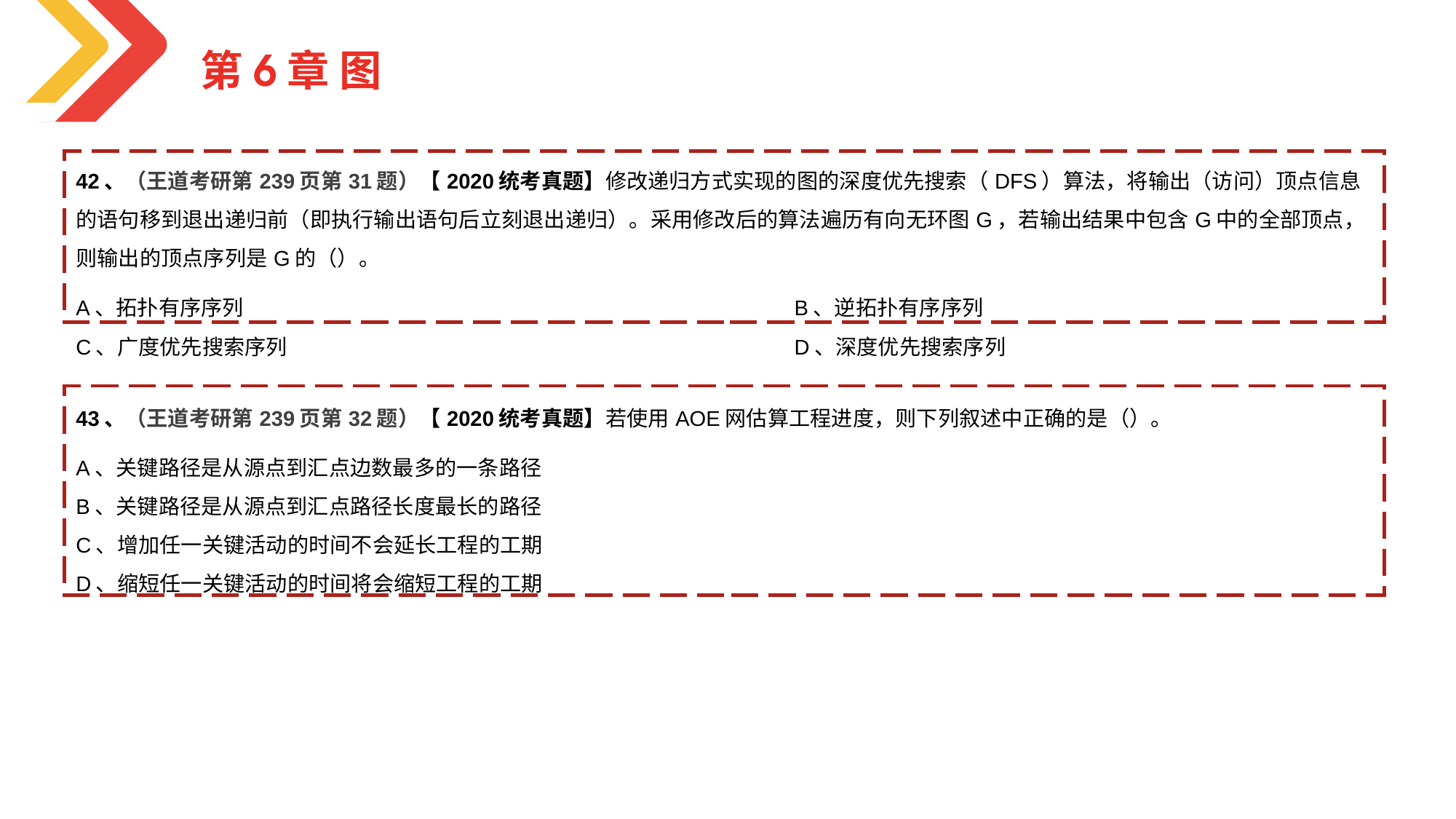

第6章 图

| 42、（王道考研第239页第31题）【2020统考真题】修改递归方式实现的图的深度优先搜索（DFS）算法，将输出（访问）顶点信息的语句移到退出递归前（即执行输出语句后立刻退出递归）。采用修改后的算法遍历有向无环图G，若输出结果中包含G中的全部顶点，则输出的顶点序列是G的（）。 |  |
| --- | --- |
| A、拓扑有序序列 C、广度优先搜索序列 | B、逆拓扑有序序列 D、深度优先搜索序列 |

| 43、（王道考研第239页第32题）【2020统考真题】若使用AOE网估算工程进度，则下列叙述中正确的是（）。 |  |
| --- | --- |
| A、关键路径是从源点到汇点边数最多的一条路径 B、关键路径是从源点到汇点路径长度最长的路径 C、增加任一关键活动的时间不会延长工程的工期 D、缩短任一关键活动的时间将会缩短工程的工期 |  |